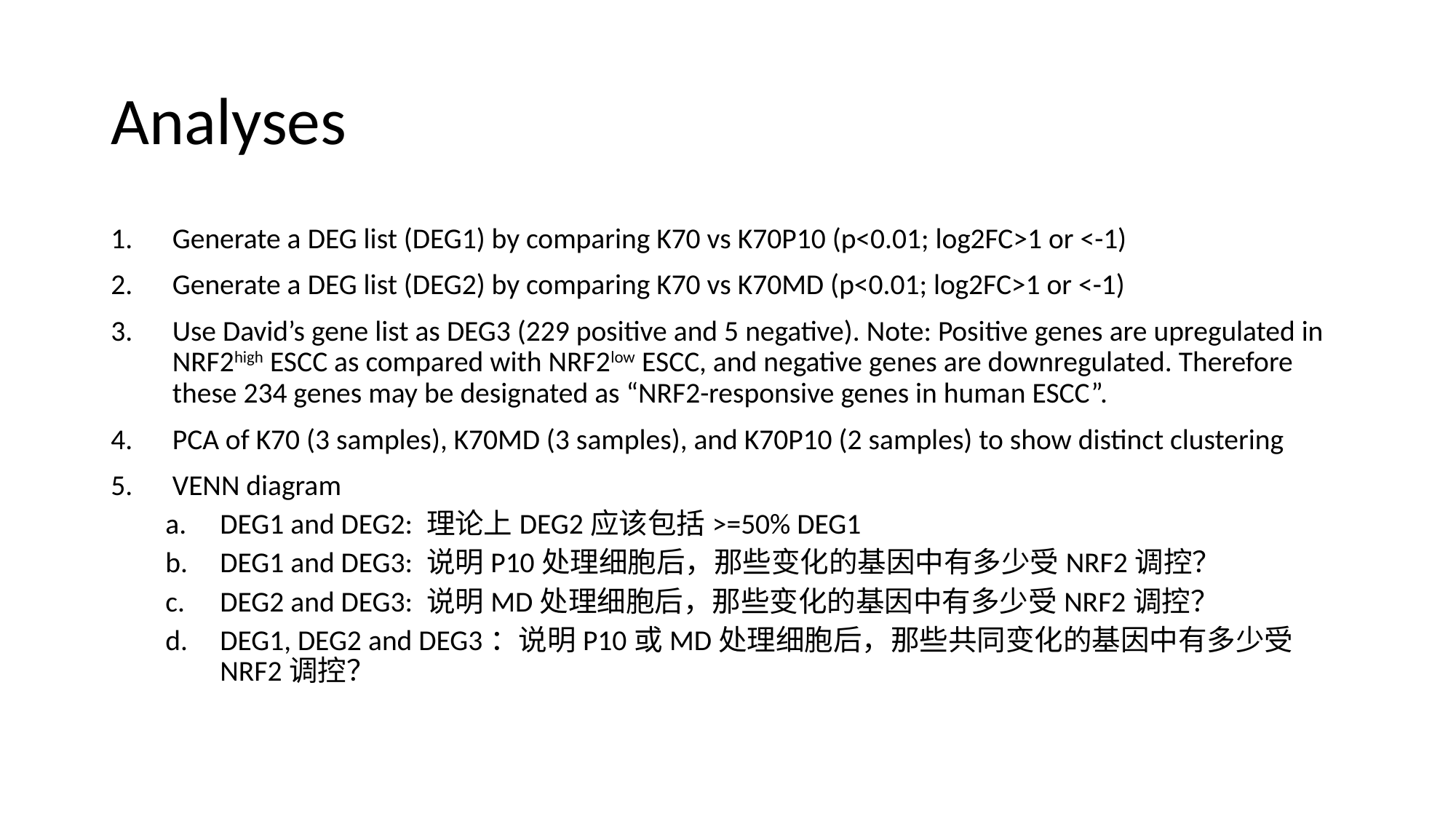

# Analyses
Generate a DEG list (DEG1) by comparing K70 vs K70P10 (p<0.01; log2FC>1 or <-1)
Generate a DEG list (DEG2) by comparing K70 vs K70MD (p<0.01; log2FC>1 or <-1)
Use David’s gene list as DEG3 (229 positive and 5 negative). Note: Positive genes are upregulated in NRF2high ESCC as compared with NRF2low ESCC, and negative genes are downregulated. Therefore these 234 genes may be designated as “NRF2-responsive genes in human ESCC”.
PCA of K70 (3 samples), K70MD (3 samples), and K70P10 (2 samples) to show distinct clustering
VENN diagram
DEG1 and DEG2: 理论上DEG2应该包括>=50% DEG1
DEG1 and DEG3: 说明P10处理细胞后，那些变化的基因中有多少受NRF2调控？
DEG2 and DEG3: 说明MD处理细胞后，那些变化的基因中有多少受NRF2调控？
DEG1, DEG2 and DEG3：说明P10或MD处理细胞后，那些共同变化的基因中有多少受NRF2调控？